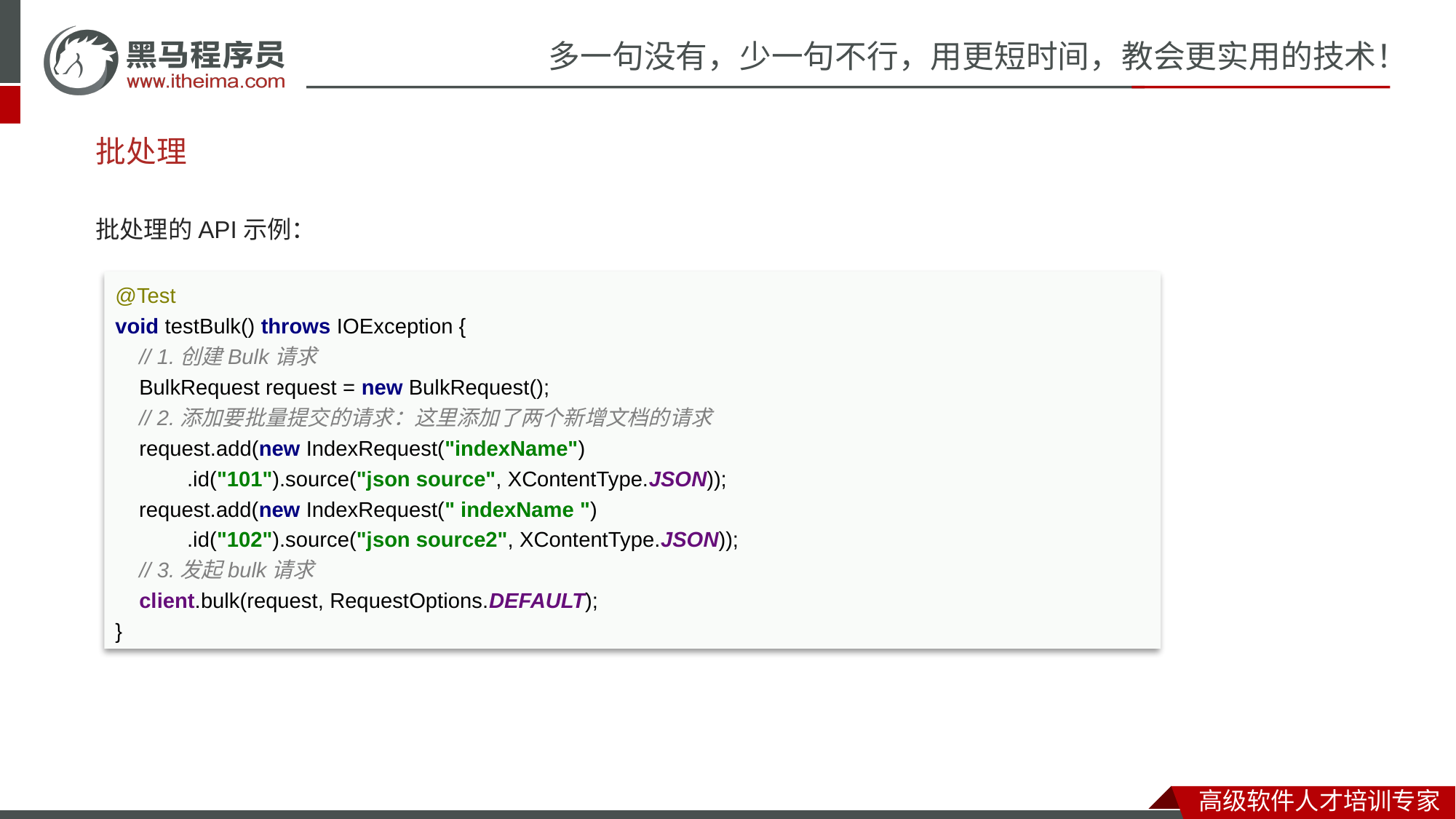

# 批处理
批处理的API示例：
@Test
void testBulk() throws IOException {
    // 1.创建Bulk请求
    BulkRequest request = new BulkRequest();
    // 2.添加要批量提交的请求：这里添加了两个新增文档的请求
    request.add(new IndexRequest("indexName")
            .id("101").source("json source", XContentType.JSON));
    request.add(new IndexRequest(" indexName ")
            .id("102").source("json source2", XContentType.JSON));
    // 3.发起bulk请求
    client.bulk(request, RequestOptions.DEFAULT);
}